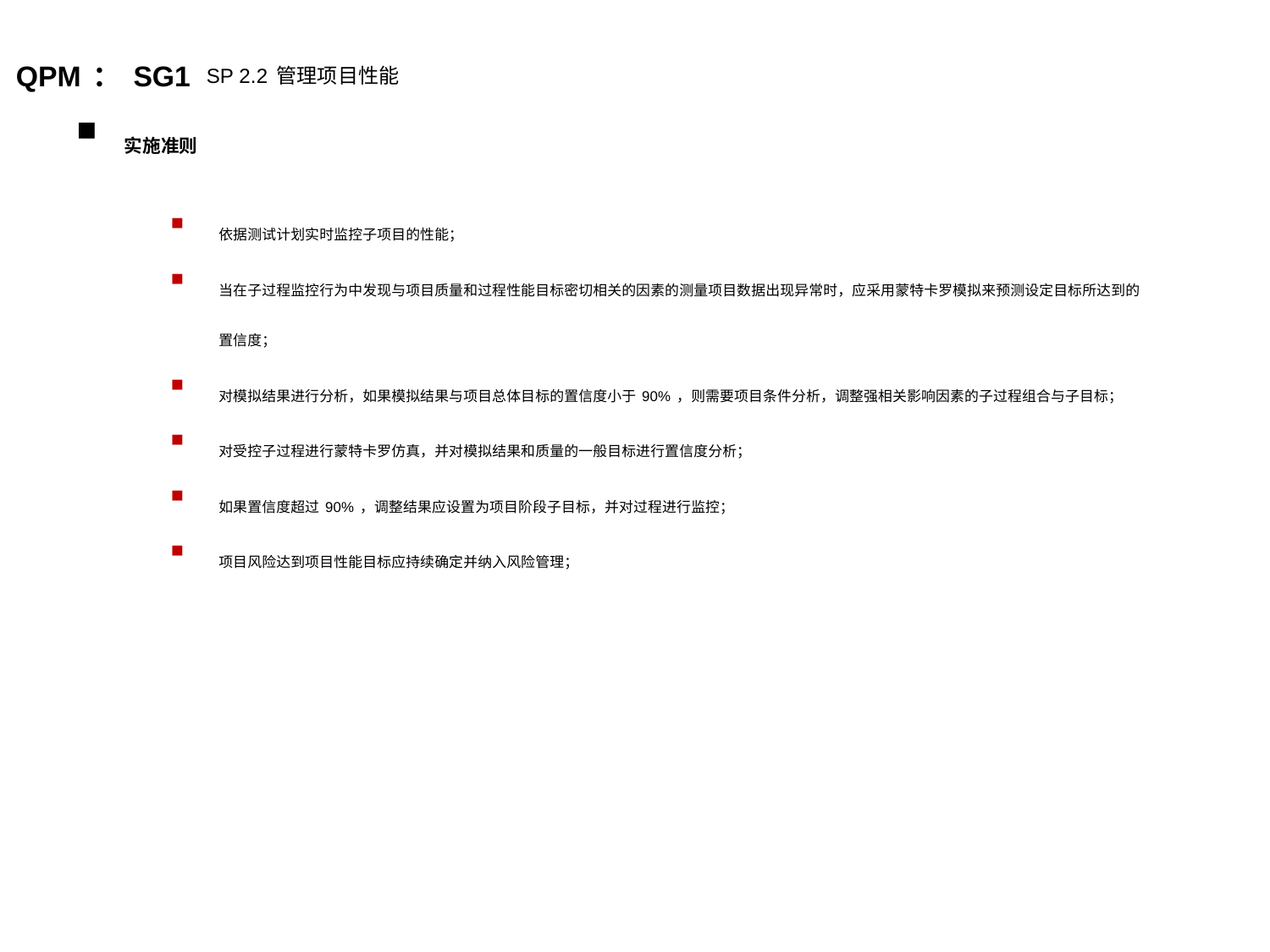

QPM：SG1  SP 2.2管理项目性能
实施准则
依据测试计划实时监控子项目的性能；
当在子过程监控行为中发现与项目质量和过程性能目标密切相关的因素的测量项目数据出现异常时，应采用蒙特卡罗模拟来预测设定目标所达到的置信度；
对模拟结果进行分析，如果模拟结果与项目总体目标的置信度小于90%，则需要项目条件分析，调整强相关影响因素的子过程组合与子目标；
对受控子过程进行蒙特卡罗仿真，并对模拟结果和质量的一般目标进行置信度分析；
如果置信度超过90%，调整结果应设置为项目阶段子目标，并对过程进行监控；
项目风险达到项目性能目标应持续确定并纳入风险管理；